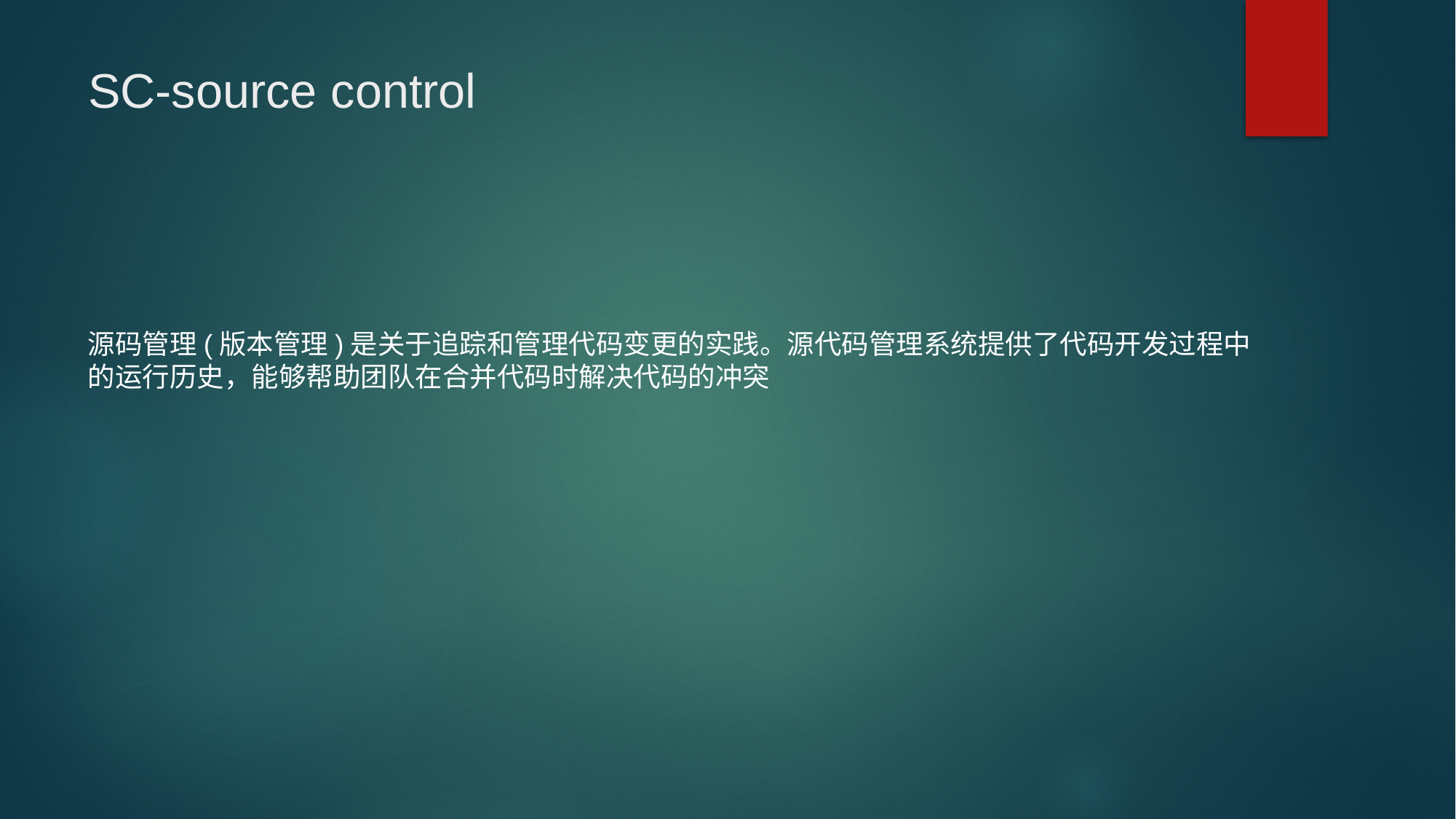

# SC-source control
源码管理(版本管理)是关于追踪和管理代码变更的实践。源代码管理系统提供了代码开发过程中的运行历史，能够帮助团队在合并代码时解决代码的冲突